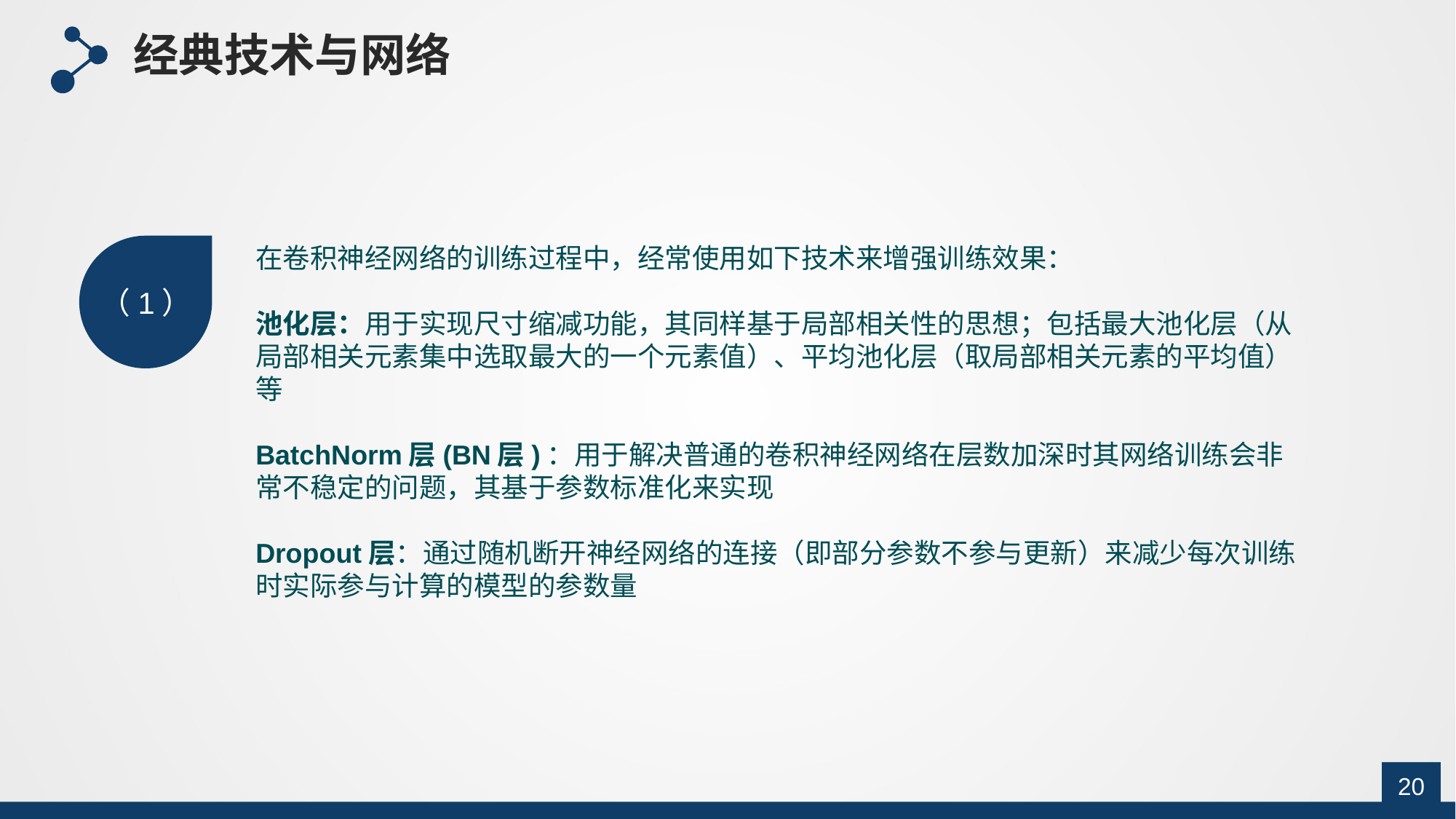

经典技术与网络

在卷积神经网络的训练过程中，经常使用如下技术来增强训练效果：

池化层：用于实现尺寸缩减功能，其同样基于局部相关性的思想；包括最大池化层（从局部相关元素集中选取最大的一个元素值）、平均池化层（取局部相关元素的平均值）等

BatchNorm层(BN层)：用于解决普通的卷积神经网络在层数加深时其网络训练会非常不稳定的问题，其基于参数标准化来实现

Dropout层：通过随机断开神经网络的连接（即部分参数不参与更新）来减少每次训练时实际参与计算的模型的参数量
（1）